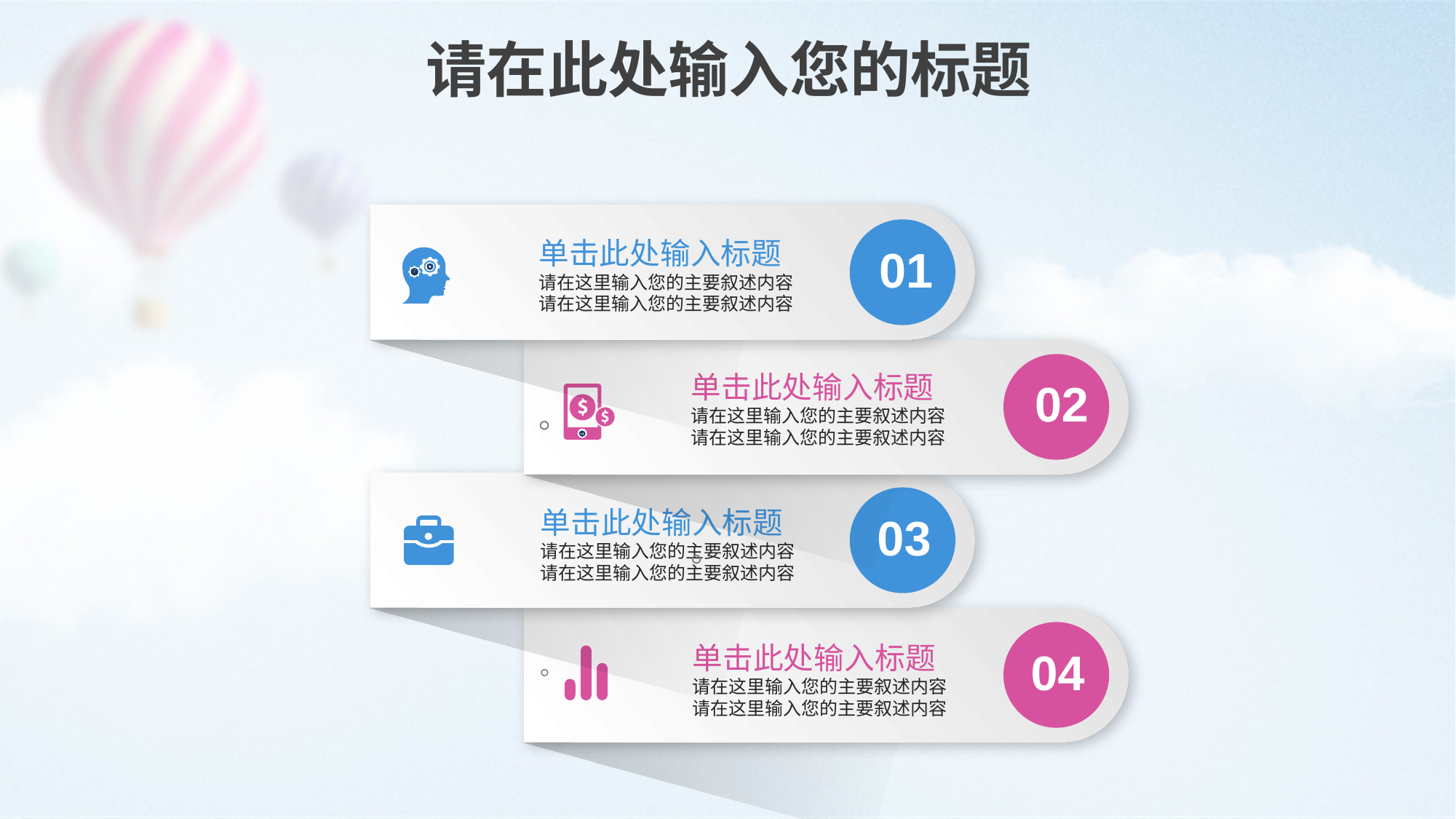

请在此处输入您的标题

单击此处输入标题
请在这里输入您的主要叙述内容
请在这里输入您的主要叙述内容

。
01

单击此处输入标题
请在这里输入您的主要叙述内容
请在这里输入您的主要叙述内容

。

02

单击此处输入标题
请在这里输入您的主要叙述内容
请在这里输入您的主要叙述内容

。
03

单击此处输入标题
请在这里输入您的主要叙述内容
请在这里输入您的主要叙述内容

。

04